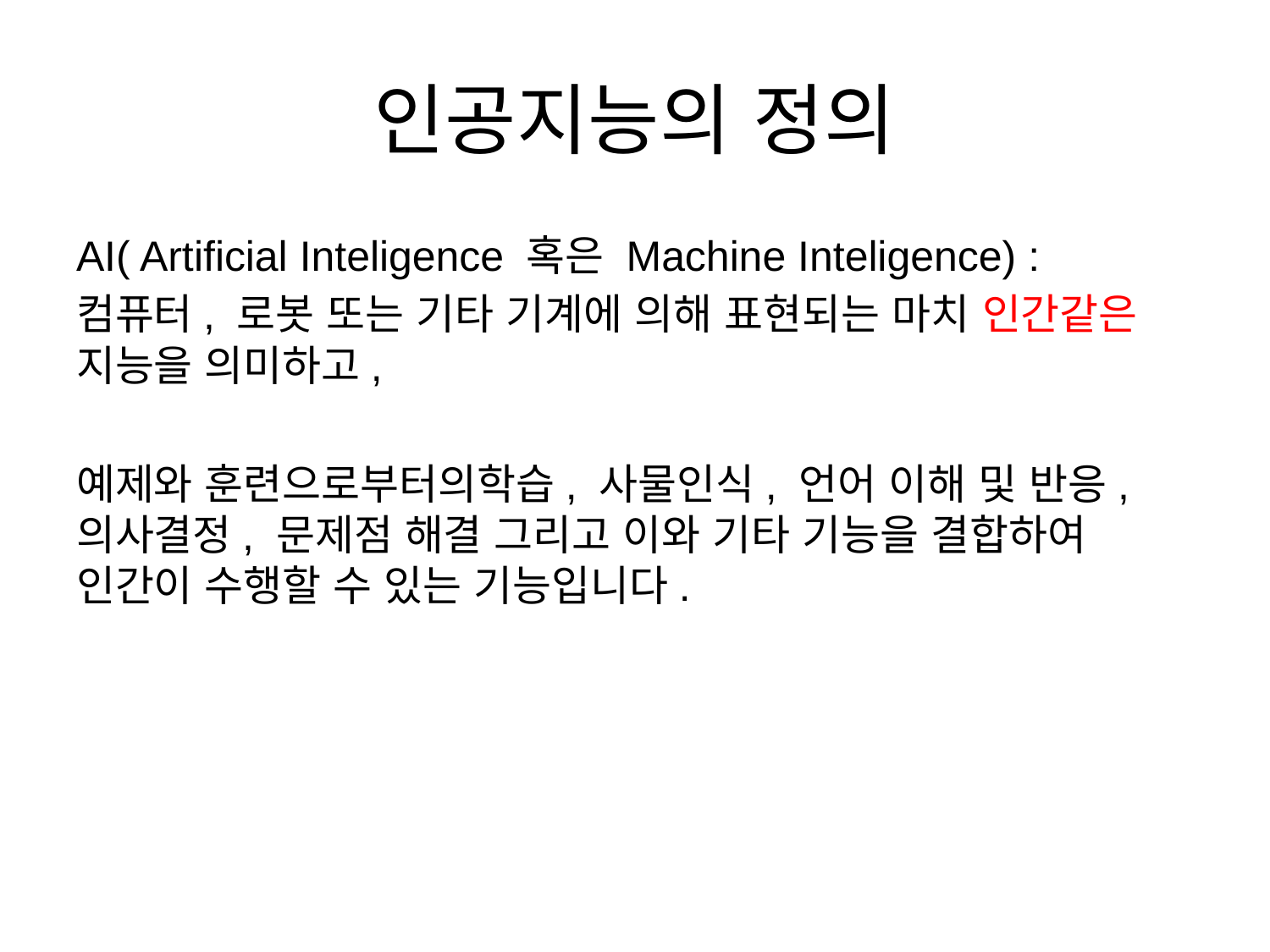

# 인공지능의 정의
AI( Artificial Inteligence 혹은 Machine Inteligence) :
컴퓨터, 로봇 또는 기타 기계에 의해 표현되는 마치 인간같은 지능을 의미하고,

예제와 훈련으로부터의학습, 사물인식, 언어 이해 및 반응, 의사결정, 문제점 해결 그리고 이와 기타 기능을 결합하여 인간이 수행할 수 있는 기능입니다.